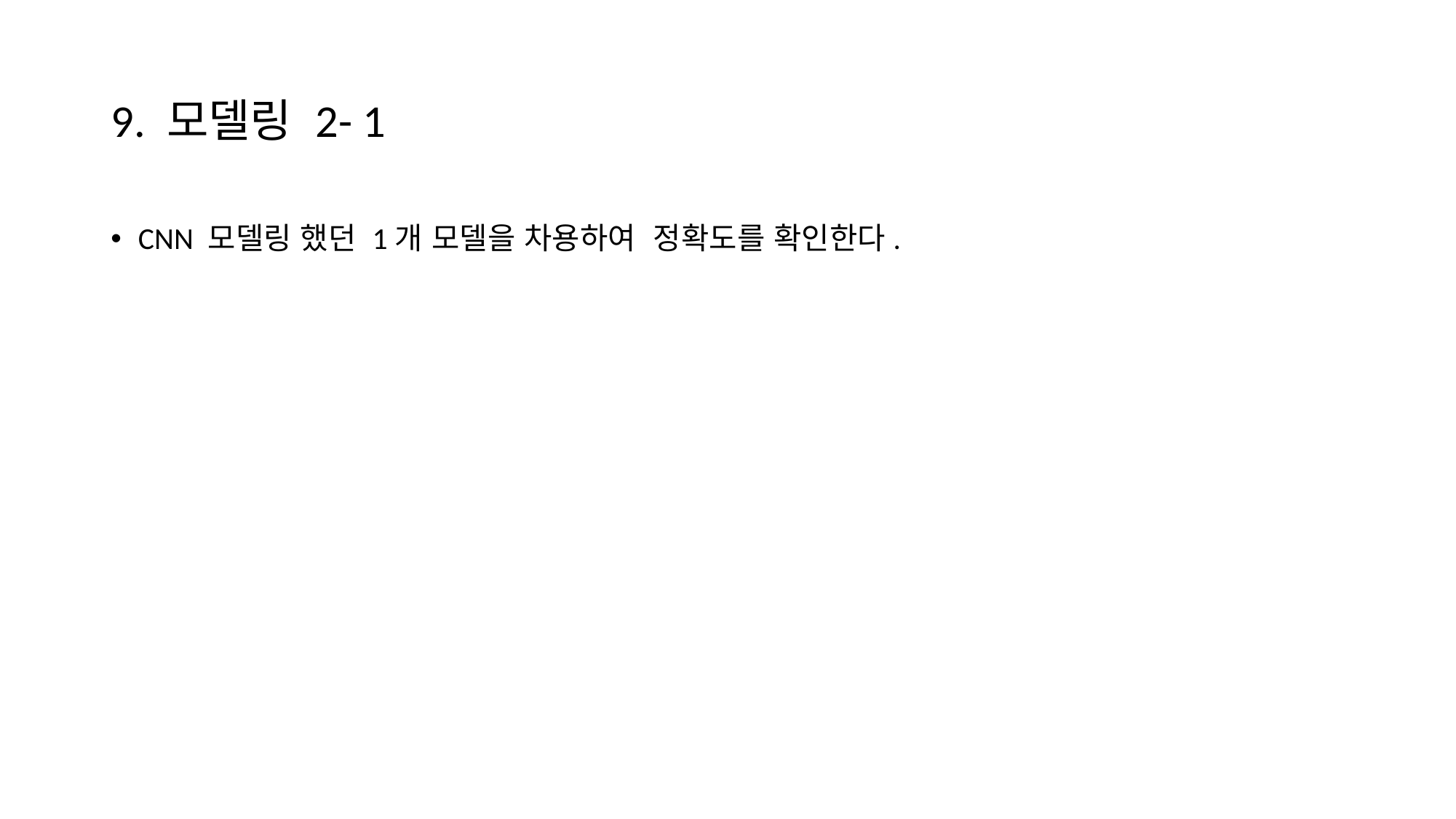

# 9. 모델링 2- 1
CNN 모델링 했던 1개 모델을 차용하여  정확도를 확인한다.